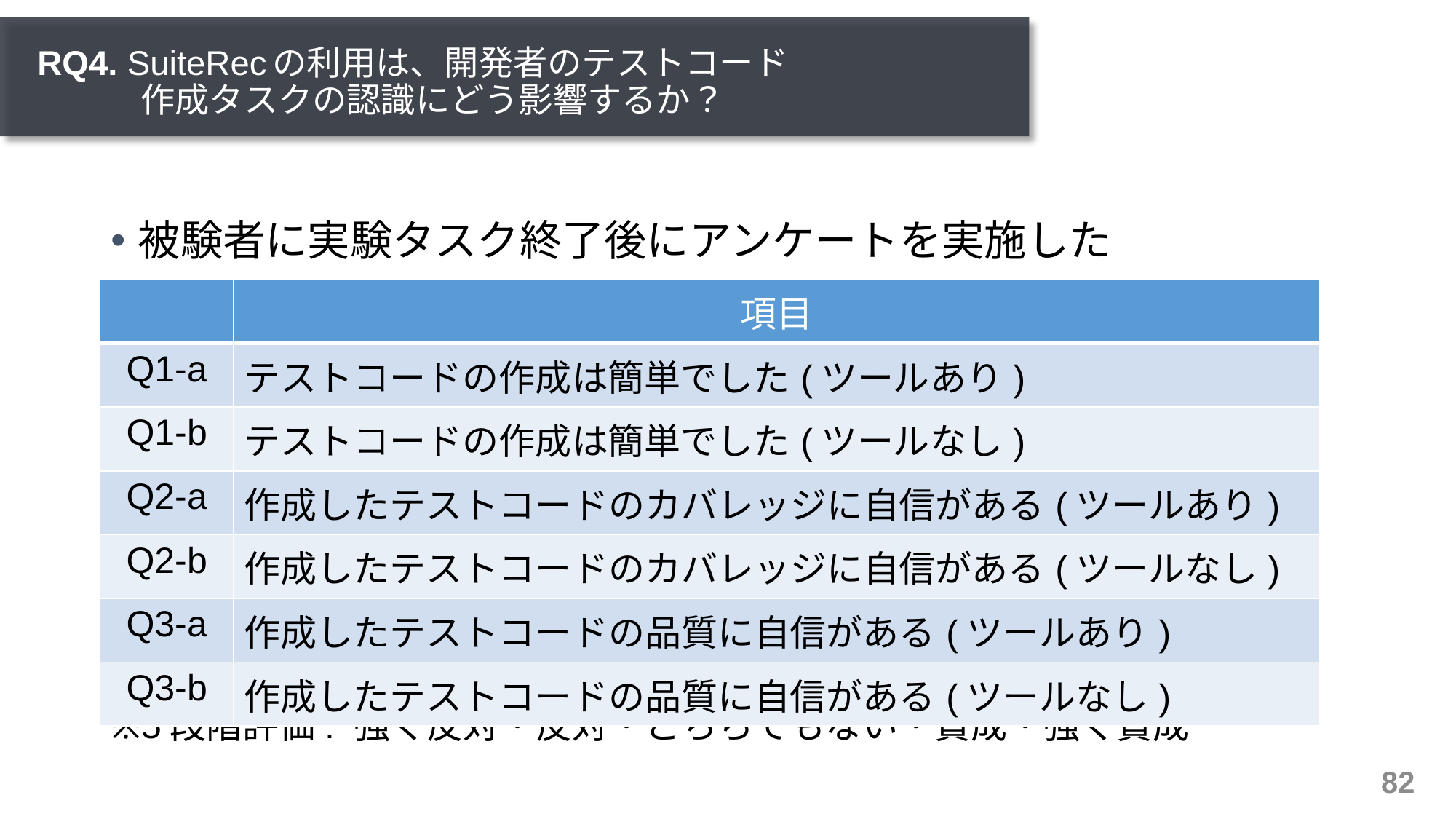

# RQ4. SuiteRecの利用は、開発者のテストコード 　　　作成タスクの認識にどう影響するか？
被験者に実験タスク終了後にアンケートを実施した

※5段階評価: 強く反対・反対・どちらでもない・賛成・強く賛成

|  | 項目 |
| --- | --- |
| Q1-a | テストコードの作成は簡単でした(ツールあり) |
| Q1-b | テストコードの作成は簡単でした(ツールなし) |
| Q2-a | 作成したテストコードのカバレッジに自信がある(ツールあり) |
| Q2-b | 作成したテストコードのカバレッジに自信がある(ツールなし) |
| Q3-a | 作成したテストコードの品質に自信がある(ツールあり) |
| Q3-b | 作成したテストコードの品質に自信がある(ツールなし) |